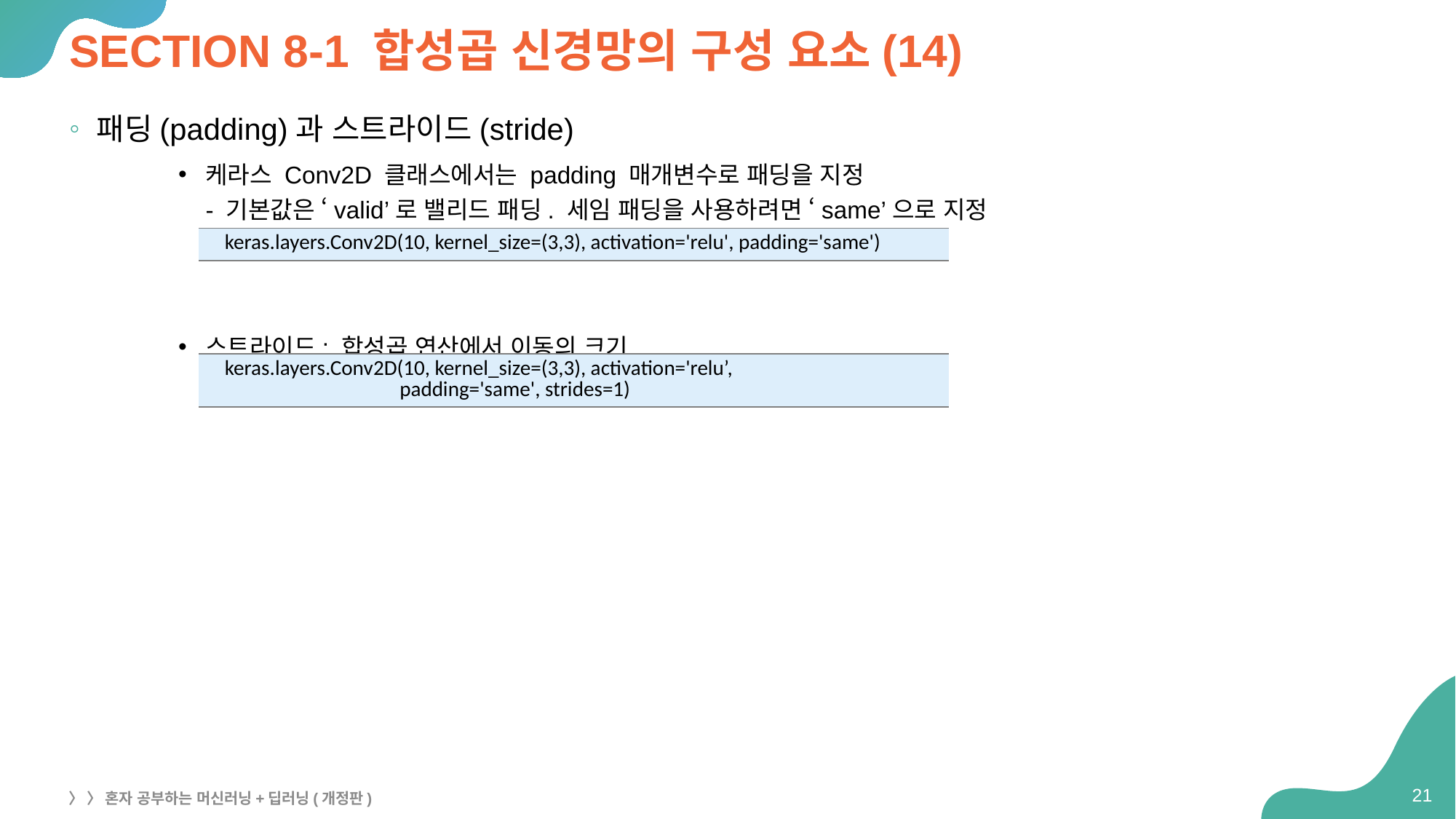

# SECTION 8-1 합성곱 신경망의 구성 요소(14)
패딩(padding)과 스트라이드(stride)
케라스 Conv2D 클래스에서는 padding 매개변수로 패딩을 지정
- 기본값은 ‘valid’로 밸리드 패딩. 세임 패딩을 사용하려면 ‘same’으로 지정

스트라이드: 합성곱 연산에서 이동의 크기

| keras.layers.Conv2D(10, kernel\_size=(3,3), activation='relu', padding='same') |
| --- |
| keras.layers.Conv2D(10, kernel\_size=(3,3), activation='relu’, padding='same', strides=1) |
| --- |
21
〉 〉 혼자 공부하는 머신러닝+딥러닝(개정판)